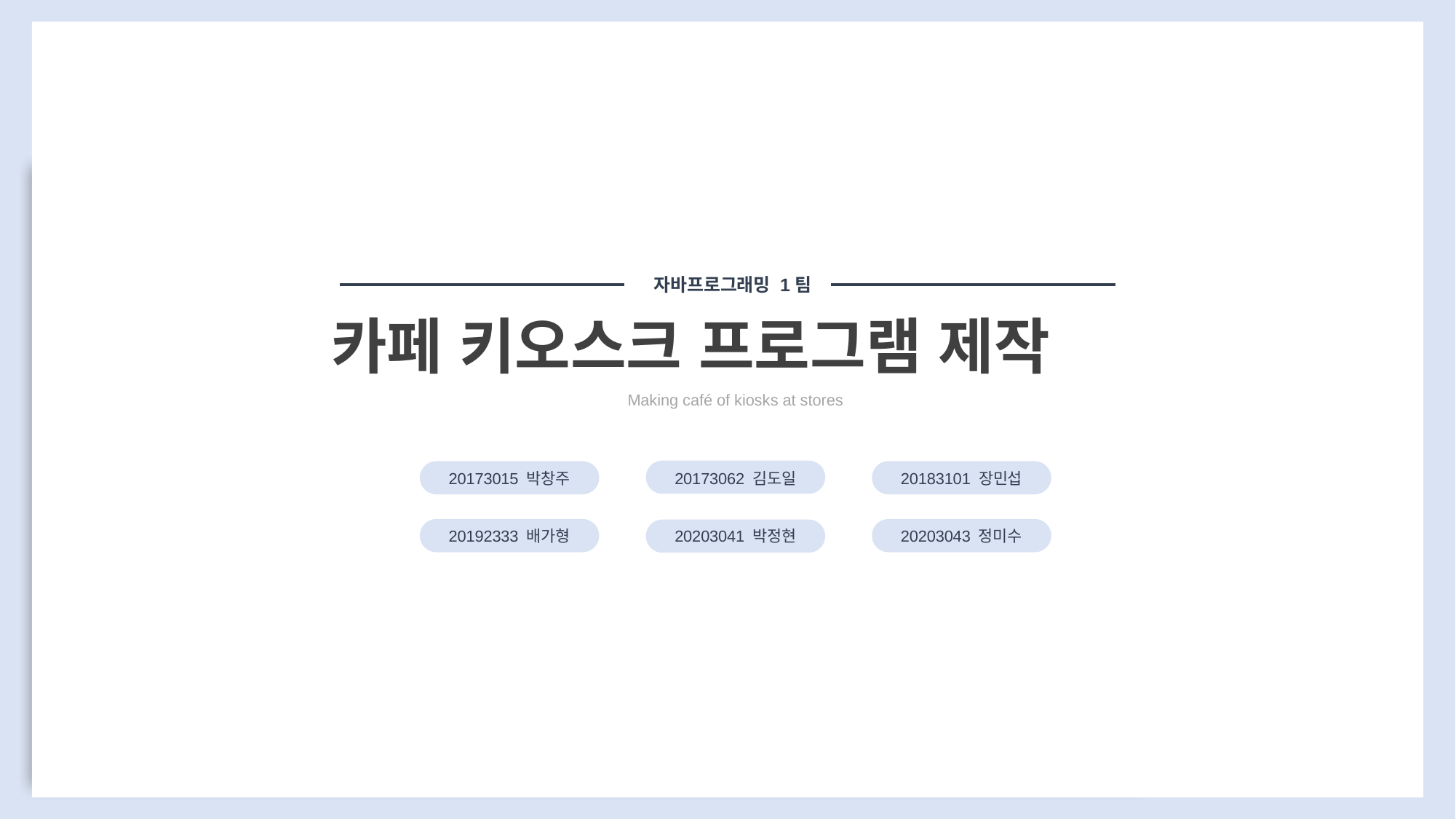

자바프로그래밍 1팀

카페 키오스크 프로그램 제작

Making café of kiosks at stores
20173062 김도일
20173015 박창주
20183101 장민섭
20192333 배가형
20203043 정미수
20203041 박정현